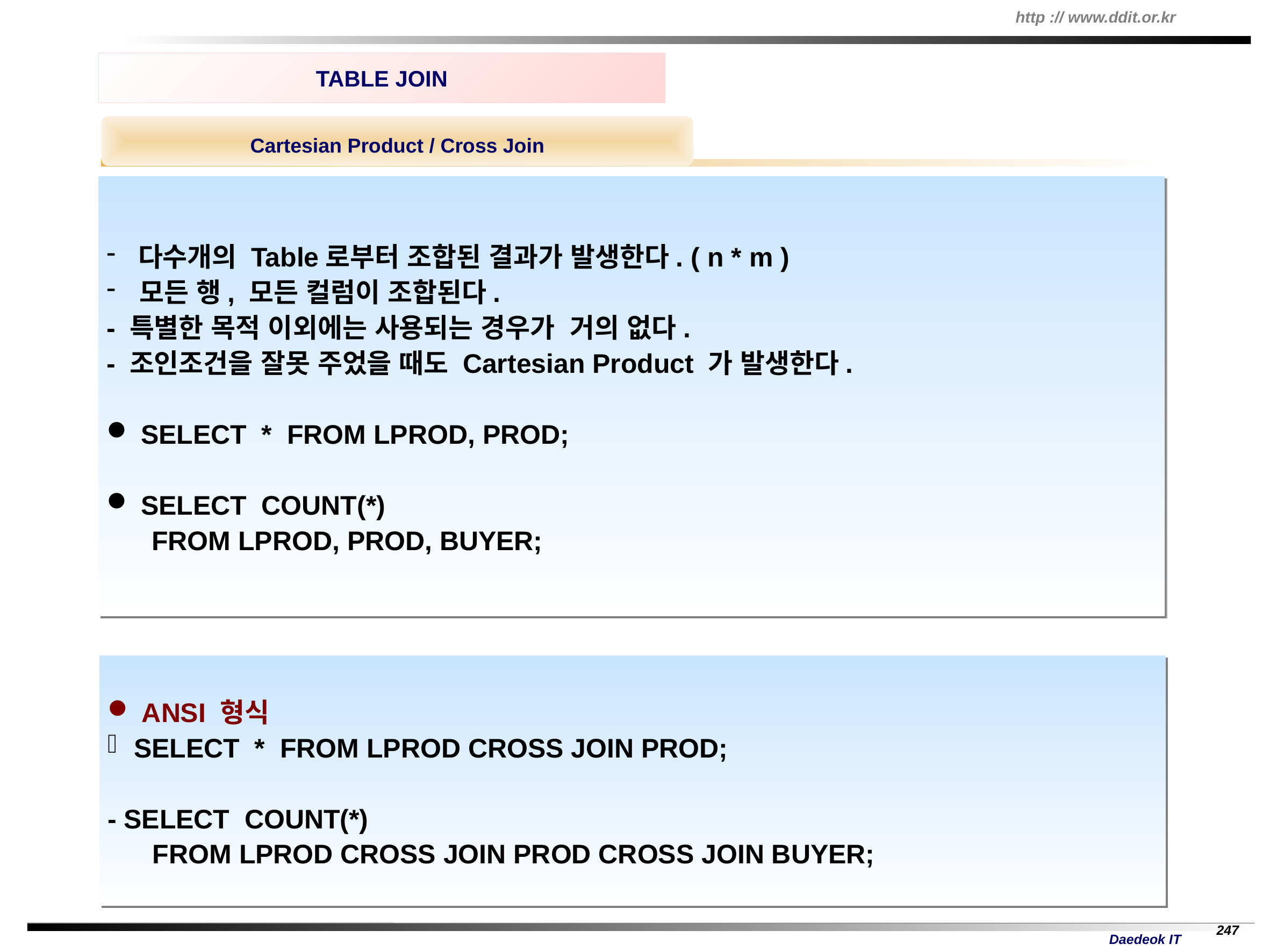

TABLE JOIN
Cartesian Product / Cross Join

 다수개의 Table로부터 조합된 결과가 발생한다. ( n * m )
 모든 행, 모든 컬럼이 조합된다.
- 특별한 목적 이외에는 사용되는 경우가  거의 없다.
- 조인조건을 잘못 주었을 때도 Cartesian Product 가 발생한다.

 SELECT  *  FROM LPROD, PROD;

 SELECT  COUNT(*)
      FROM LPROD, PROD, BUYER;
 ANSI 형식
 SELECT  *  FROM LPROD CROSS JOIN PROD;

- SELECT  COUNT(*)
      FROM LPROD CROSS JOIN PROD CROSS JOIN BUYER;